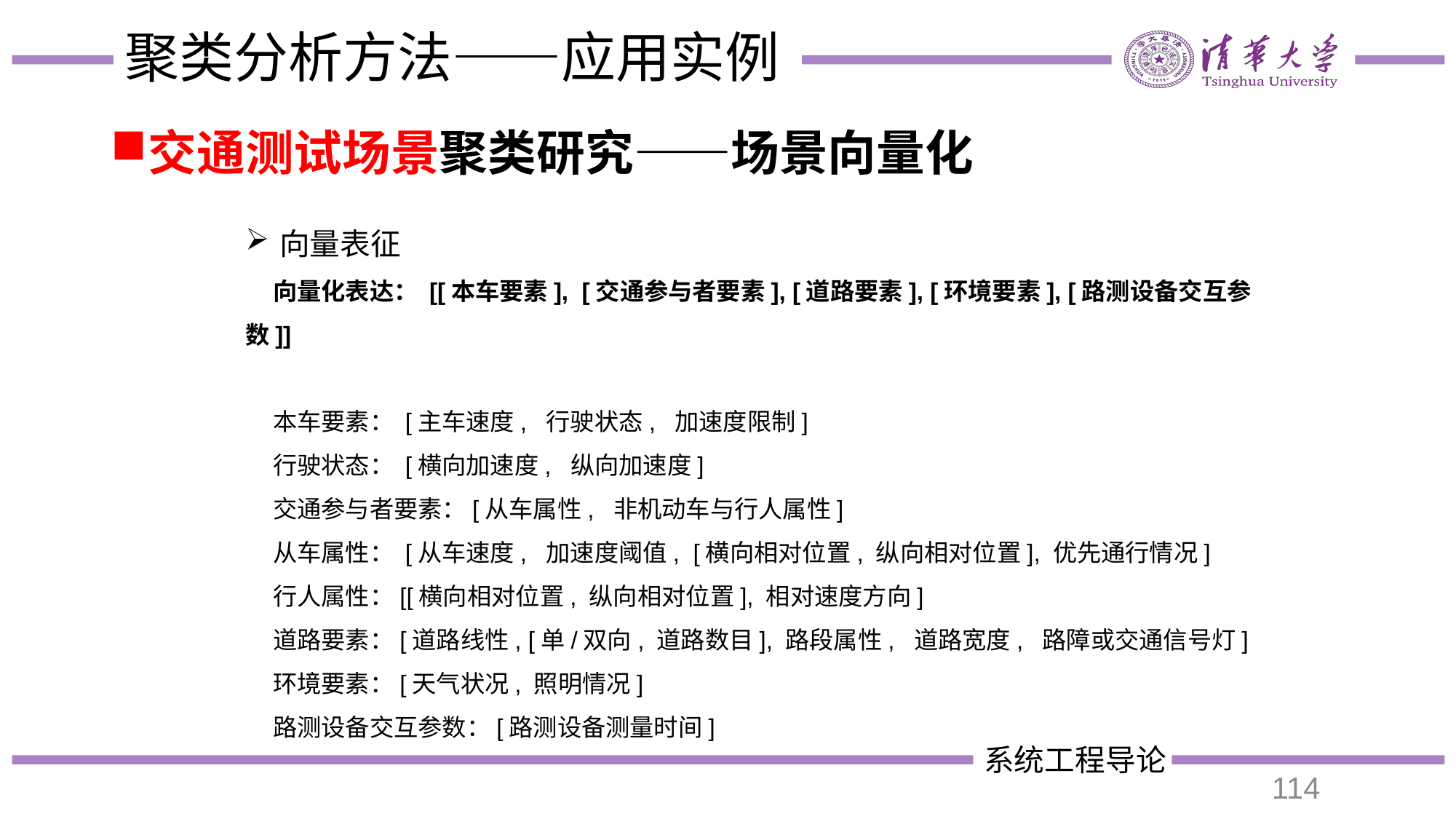

# 聚类分析方法——应用实例
交通测试场景聚类研究——场景向量化
向量表征
    向量化表达： [[本车要素],  [交通参与者要素], [道路要素], [环境要素], [路测设备交互参数]]

    本车要素： [主车速度,  行驶状态,  加速度限制]
    行驶状态： [横向加速度,  纵向加速度]
    交通参与者要素：[从车属性,  非机动车与行人属性]
    从车属性： [从车速度,  加速度阈值,  [横向相对位置, 纵向相对位置], 优先通行情况]
    行人属性：[[横向相对位置, 纵向相对位置], 相对速度方向]
    道路要素：[道路线性, [单/双向, 道路数目], 路段属性,  道路宽度,  路障或交通信号灯]
    环境要素：[天气状况, 照明情况]
    路测设备交互参数：[路测设备测量时间]

114